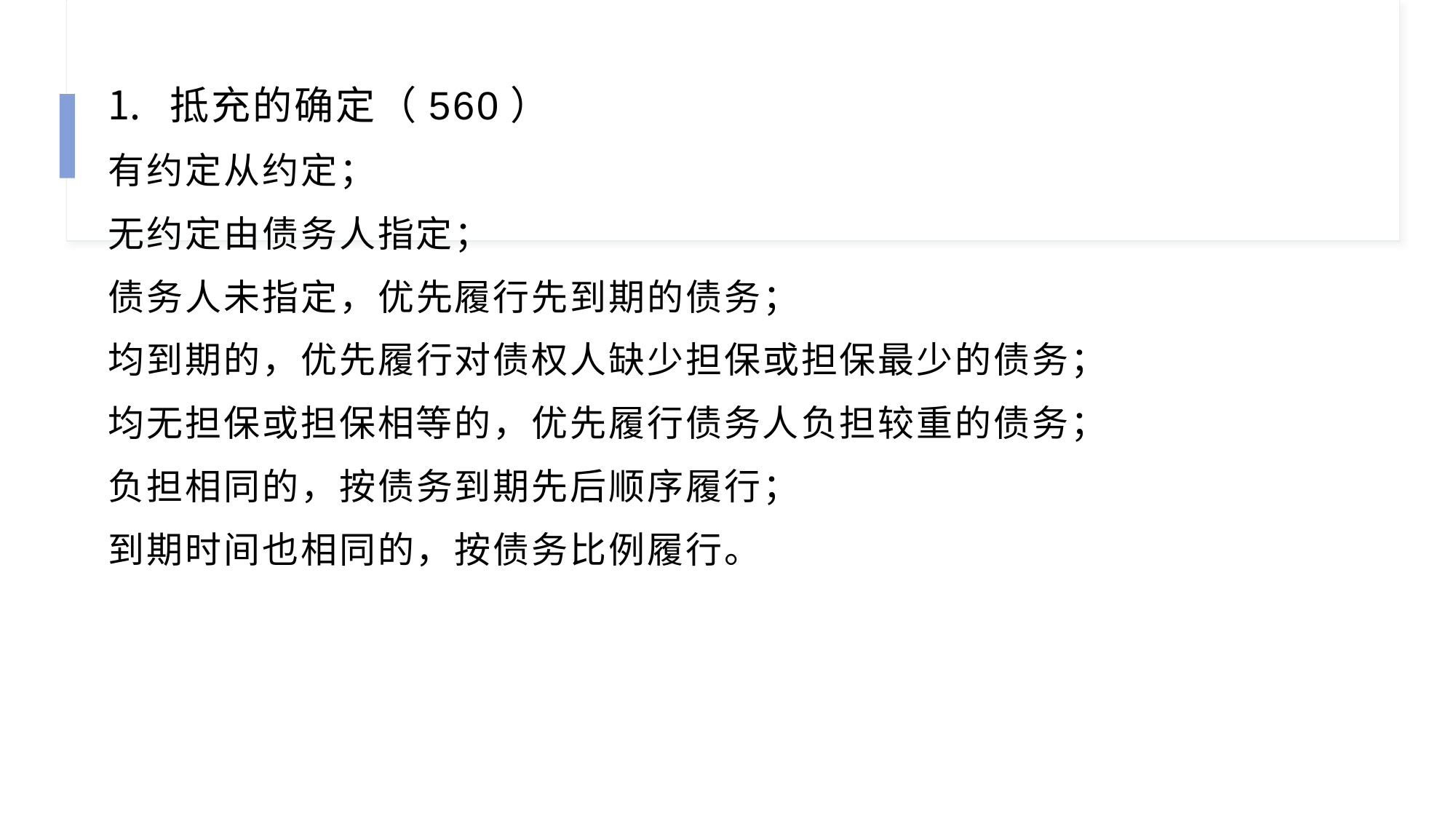

抵充的确定（560）
有约定从约定；
无约定由债务人指定；
债务人未指定，优先履行先到期的债务；
均到期的，优先履行对债权人缺少担保或担保最少的债务；
均无担保或担保相等的，优先履行债务人负担较重的债务；
负担相同的，按债务到期先后顺序履行；
到期时间也相同的，按债务比例履行。